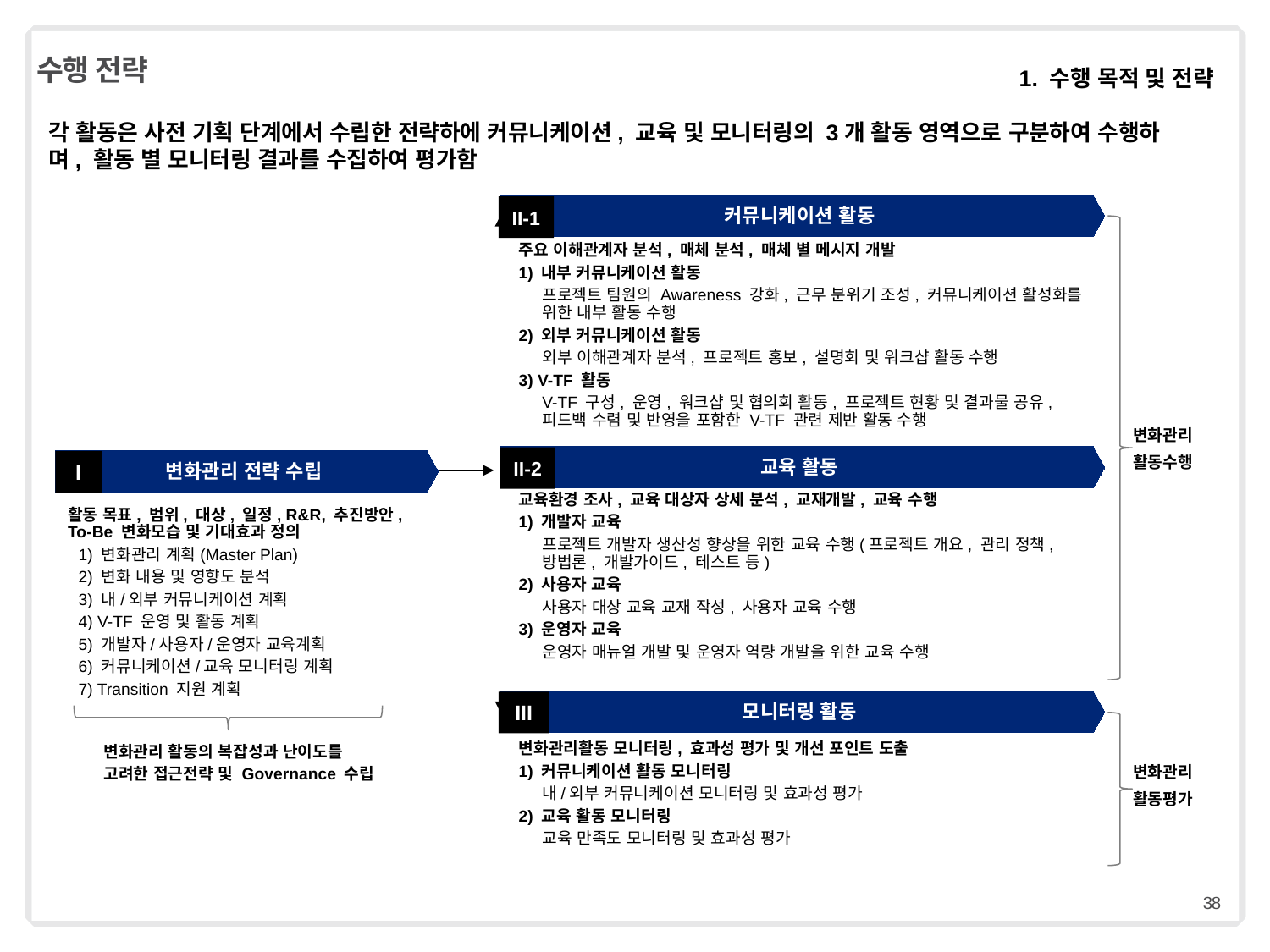

# 수행 전략
1. 수행 목적 및 전략
각 활동은 사전 기획 단계에서 수립한 전략하에 커뮤니케이션, 교육 및 모니터링의 3개 활동 영역으로 구분하여 수행하며, 활동 별 모니터링 결과를 수집하여 평가함
커뮤니케이션 활동
II-1

주요 이해관계자 분석, 매체 분석, 매체 별 메시지 개발
1) 내부 커뮤니케이션 활동
프로젝트 팀원의 Awareness 강화, 근무 분위기 조성, 커뮤니케이션 활성화를 위한 내부 활동 수행
2) 외부 커뮤니케이션 활동
외부 이해관계자 분석, 프로젝트 홍보, 설명회 및 워크샵 활동 수행
3) V-TF 활동
V-TF 구성, 운영, 워크샵 및 협의회 활동, 프로젝트 현황 및 결과물 공유, 피드백 수렴 및 반영을 포함한 V-TF 관련 제반 활동 수행
변화관리
활동수행

교육 활동
II-2
I
변화관리 전략 수립
교육환경 조사, 교육 대상자 상세 분석, 교재개발, 교육 수행
1) 개발자 교육
프로젝트 개발자 생산성 향상을 위한 교육 수행(프로젝트 개요, 관리 정책, 방법론, 개발가이드, 테스트 등)
2) 사용자 교육
사용자 대상 교육 교재 작성, 사용자 교육 수행
3) 운영자 교육
운영자 매뉴얼 개발 및 운영자 역량 개발을 위한 교육 수행
활동 목표, 범위, 대상, 일정, R&R, 추진방안, To-Be 변화모습 및 기대효과 정의
1) 변화관리 계획(Master Plan)
2) 변화 내용 및 영향도 분석
3) 내/외부 커뮤니케이션 계획
4) V-TF 운영 및 활동 계획
5) 개발자/사용자/운영자 교육계획
6) 커뮤니케이션/교육 모니터링 계획
7) Transition 지원 계획

모니터링 활동
III

변화관리활동 모니터링, 효과성 평가 및 개선 포인트 도출
1) 커뮤니케이션 활동 모니터링
내/외부 커뮤니케이션 모니터링 및 효과성 평가
2) 교육 활동 모니터링
교육 만족도 모니터링 및 효과성 평가
변화관리 활동의 복잡성과 난이도를
고려한 접근전략 및 Governance 수립
변화관리
활동평가